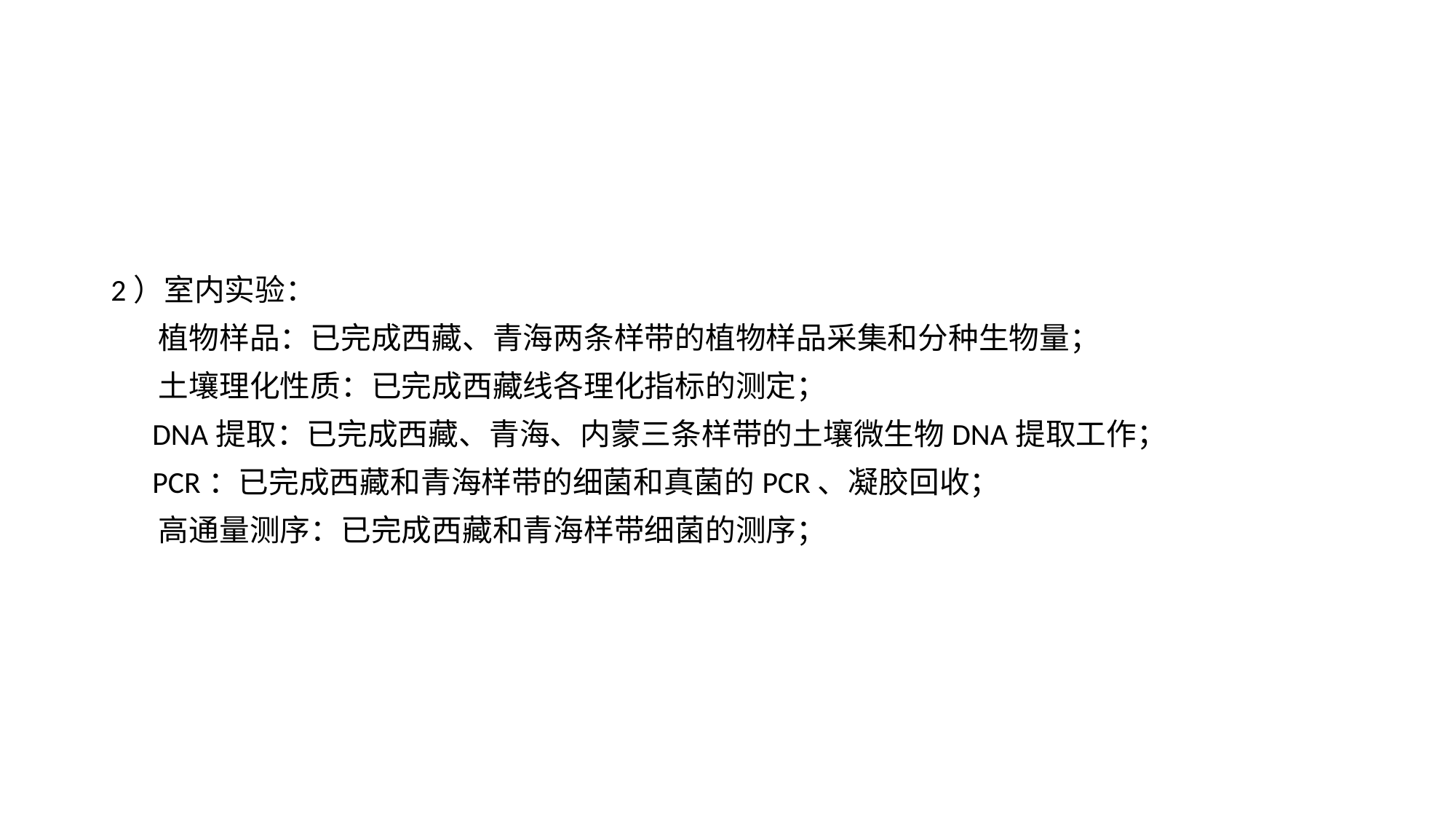

#

2）室内实验：
      植物样品：已完成西藏、青海两条样带的植物样品采集和分种生物量；
      土壤理化性质：已完成西藏线各理化指标的测定；
      DNA提取：已完成西藏、青海、内蒙三条样带的土壤微生物DNA提取工作；
      PCR：已完成西藏和青海样带的细菌和真菌的PCR、凝胶回收；
      高通量测序：已完成西藏和青海样带细菌的测序；